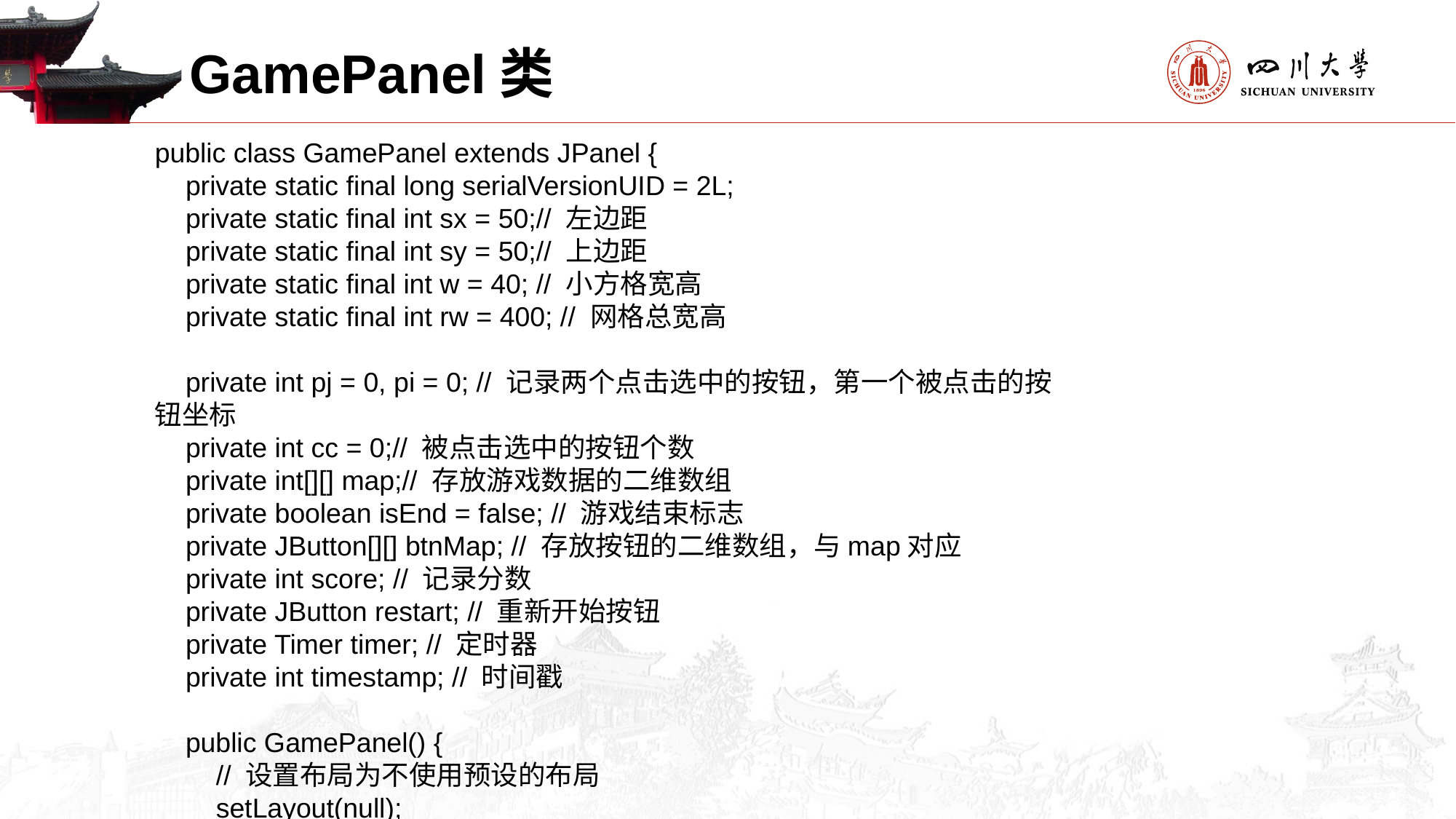

GamePanel类

public class GamePanel extends JPanel {
    private static final long serialVersionUID = 2L;
    private static final int sx = 50;// 左边距
    private static final int sy = 50;// 上边距
    private static final int w = 40; // 小方格宽高
    private static final int rw = 400; // 网格总宽高

    private int pj = 0, pi = 0; // 记录两个点击选中的按钮，第一个被点击的按钮坐标
    private int cc = 0;// 被点击选中的按钮个数
    private int[][] map;// 存放游戏数据的二维数组
    private boolean isEnd = false; // 游戏结束标志
    private JButton[][] btnMap; // 存放按钮的二维数组，与map对应
    private int score; // 记录分数
    private JButton restart; // 重新开始按钮
    private Timer timer; // 定时器
    private int timestamp; // 时间戳

    public GamePanel() {
        // 设置布局为不使用预设的布局
        setLayout(null);
    }

    /**
     * 开始游戏
     */